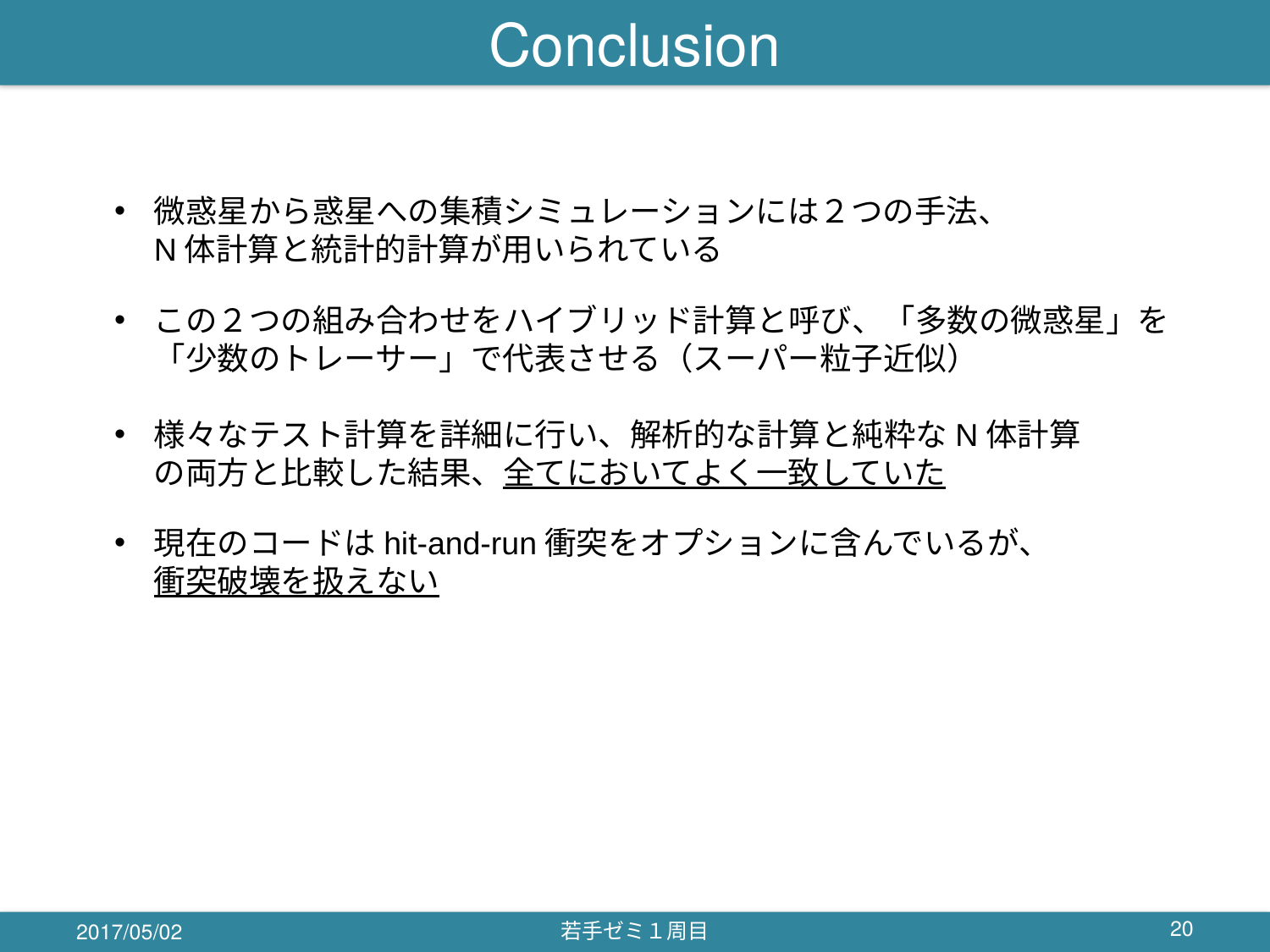

# Conclusion
微惑星から惑星への集積シミュレーションには２つの手法、N体計算と統計的計算が用いられている
この２つの組み合わせをハイブリッド計算と呼び、「多数の微惑星」を「少数のトレーサー」で代表させる（スーパー粒子近似）
様々なテスト計算を詳細に行い、解析的な計算と純粋なN体計算の両方と比較した結果、全てにおいてよく一致していた
現在のコードはhit-and-run衝突をオプションに含んでいるが、衝突破壊を扱えない
2017/05/02
若手ゼミ１周目
20